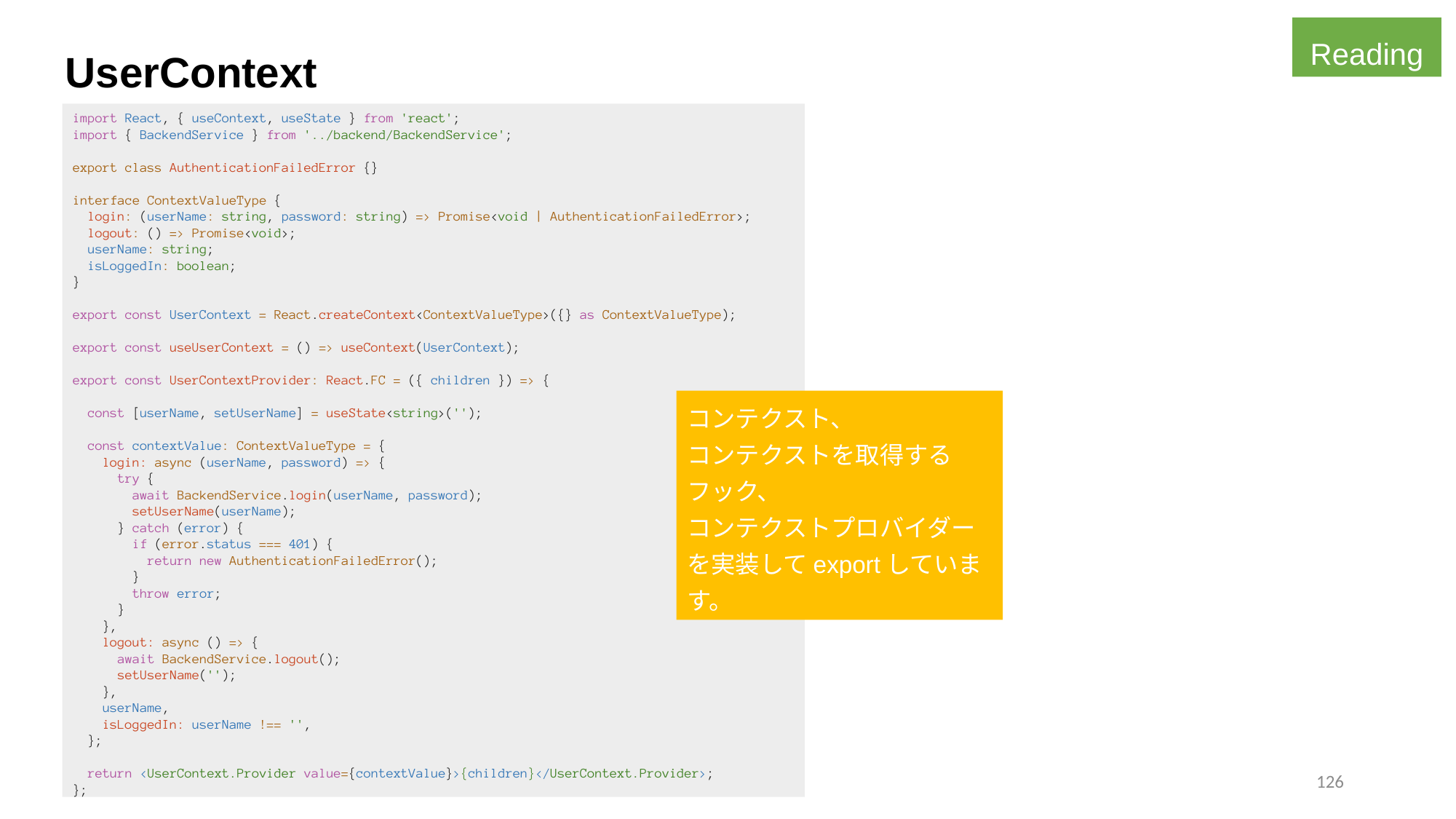

Reading
UserContext
import React, { useContext, useState } from 'react';
import { BackendService } from '../backend/BackendService';
export class AuthenticationFailedError {}
interface ContextValueType {
  login: (userName: string, password: string) => Promise<void | AuthenticationFailedError>;
  logout: () => Promise<void>;
  userName: string;
  isLoggedIn: boolean;
}
export const UserContext = React.createContext<ContextValueType>({} as ContextValueType);
export const useUserContext = () => useContext(UserContext);
export const UserContextProvider: React.FC = ({ children }) => {
  const [userName, setUserName] = useState<string>('');
  const contextValue: ContextValueType = {
    login: async (userName, password) => {
      try {
        await BackendService.login(userName, password);
        setUserName(userName);
      } catch (error) {
        if (error.status === 401) {
          return new AuthenticationFailedError();
        }
        throw error;
      }
    },
    logout: async () => {
      await BackendService.logout();
      setUserName('');
    },
    userName,
    isLoggedIn: userName !== '',
  };
  return <UserContext.Provider value={contextValue}>{children}</UserContext.Provider>;
};
コンテクスト、
コンテクストを取得するフック、
コンテクストプロバイダー
を実装してexportしています。
126